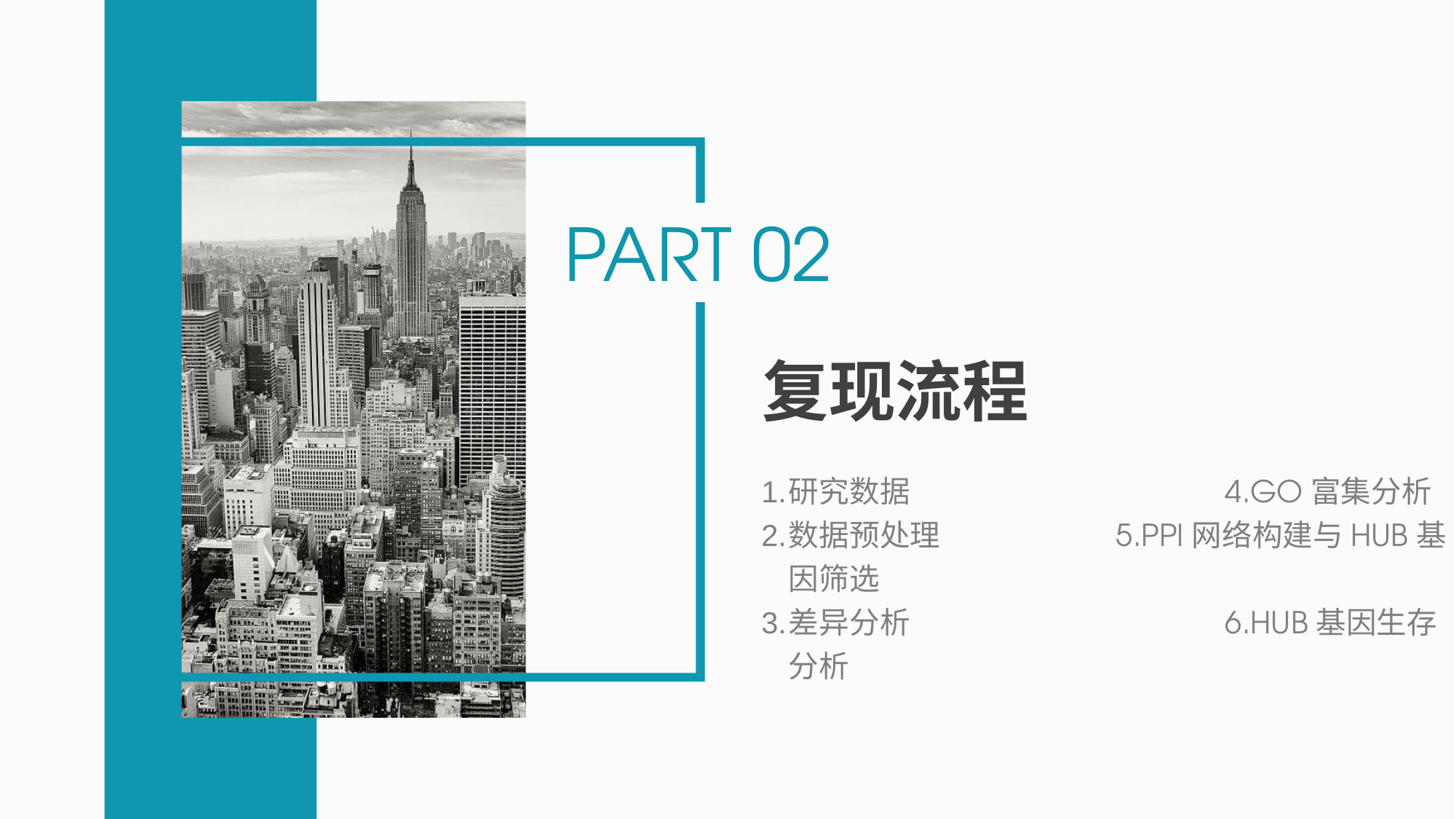

PART 02
复现流程
研究数据			4.GO富集分析
数据预处理		5.PPI网络构建与HUB基因筛选
差异分析			6.HUB基因生存分析